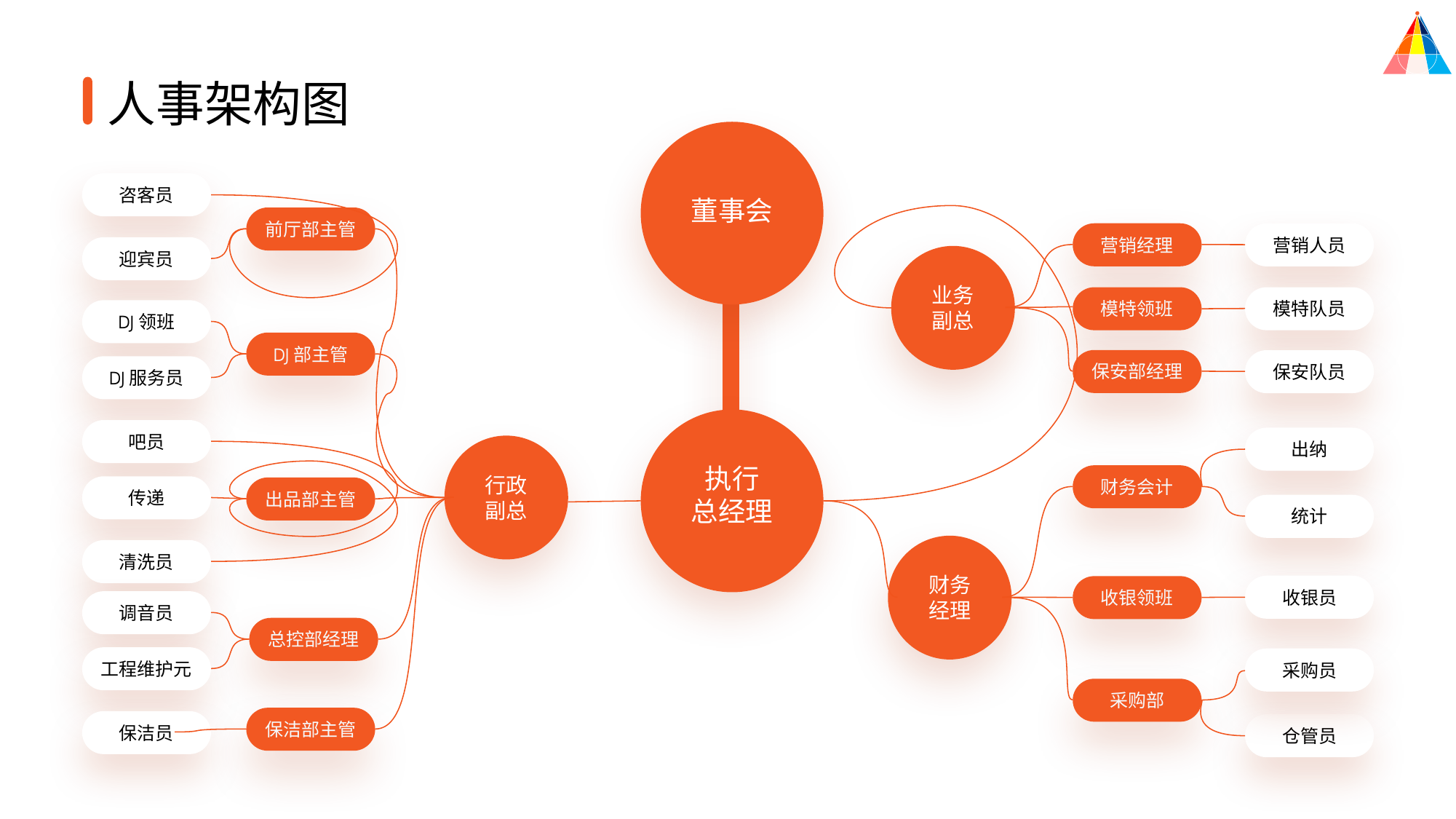

人事架构图

咨客员
董事会

前厅部主管

营销经理

营销人员

迎宾员

业务
副总

模特领班

模特队员

DJ领班

DJ部主管

保安部经理

保安队员

DJ服务员

吧员

出纳

行政
副总
执行
总经理

财务会计

传递

出品部主管

统计

财务
经理

清洗员

收银员

收银领班

调音员

总控部经理

工程维护元

采购员

采购部

保洁部主管

保洁员

仓管员